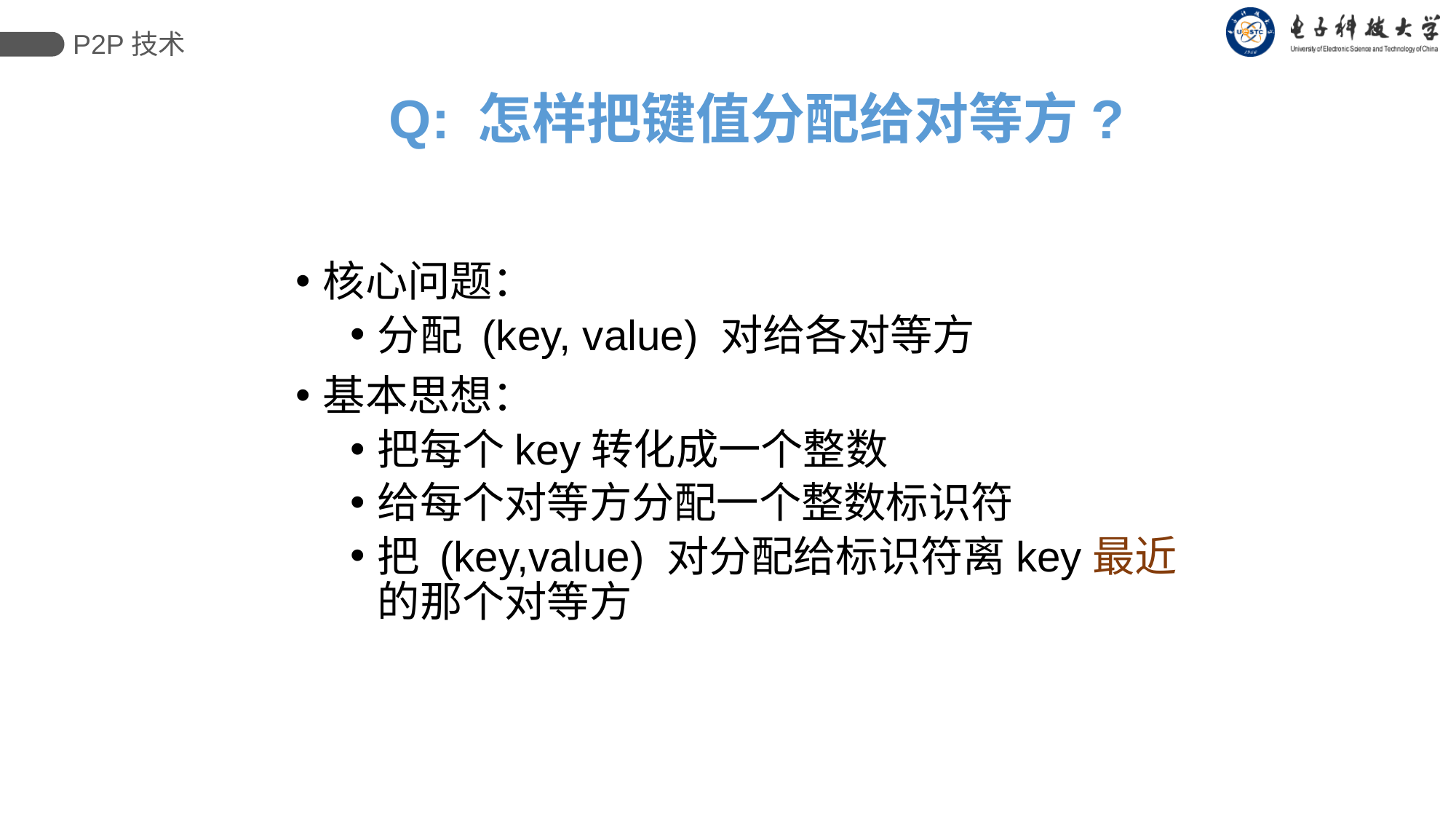

P2P技术
# Q: 怎样把键值分配给对等方?
核心问题：
分配 (key, value) 对给各对等方
基本思想：
把每个key转化成一个整数
给每个对等方分配一个整数标识符
把 (key,value) 对分配给标识符离key最近的那个对等方